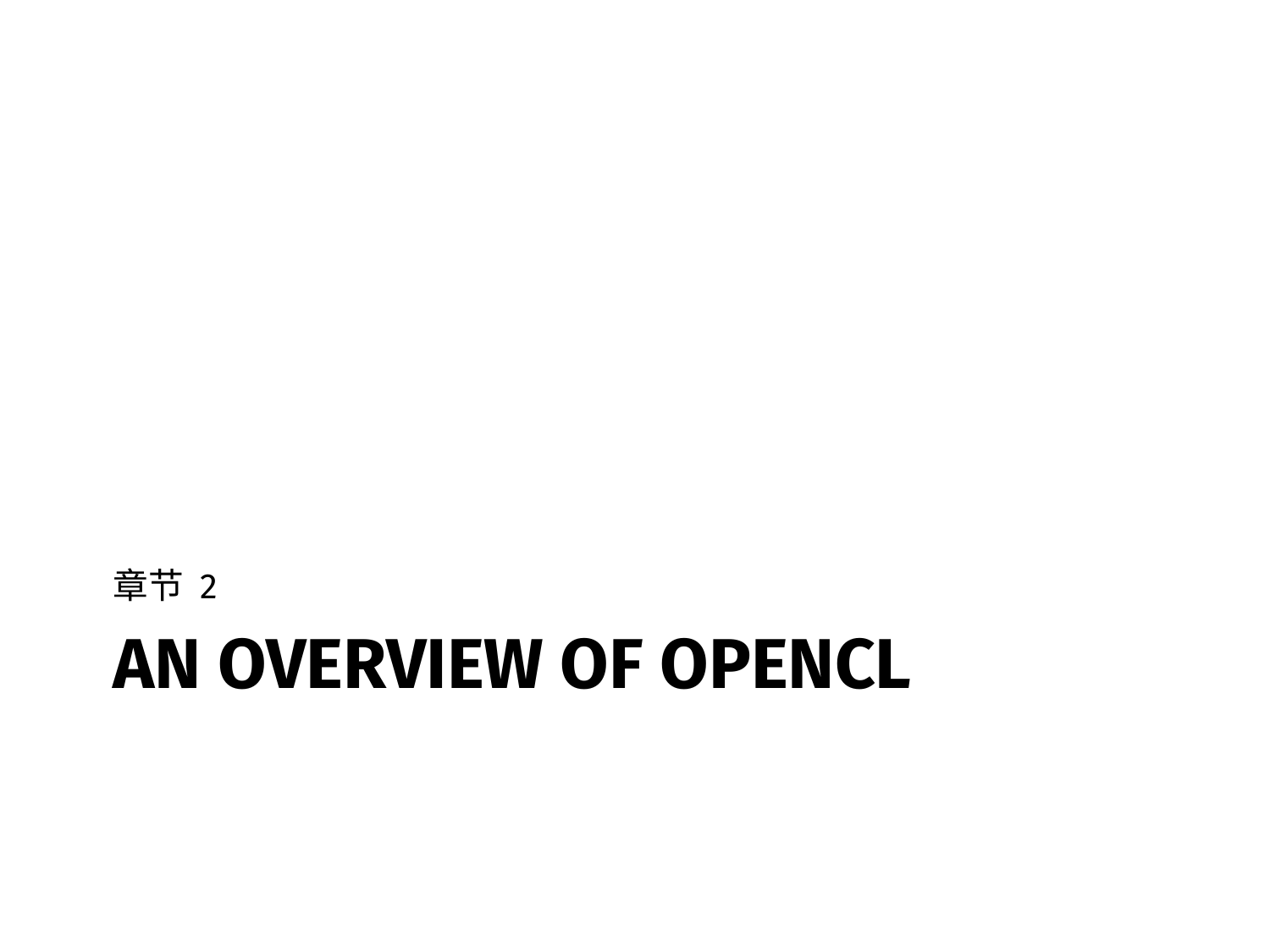

章节 2
# An overview of OpenCL